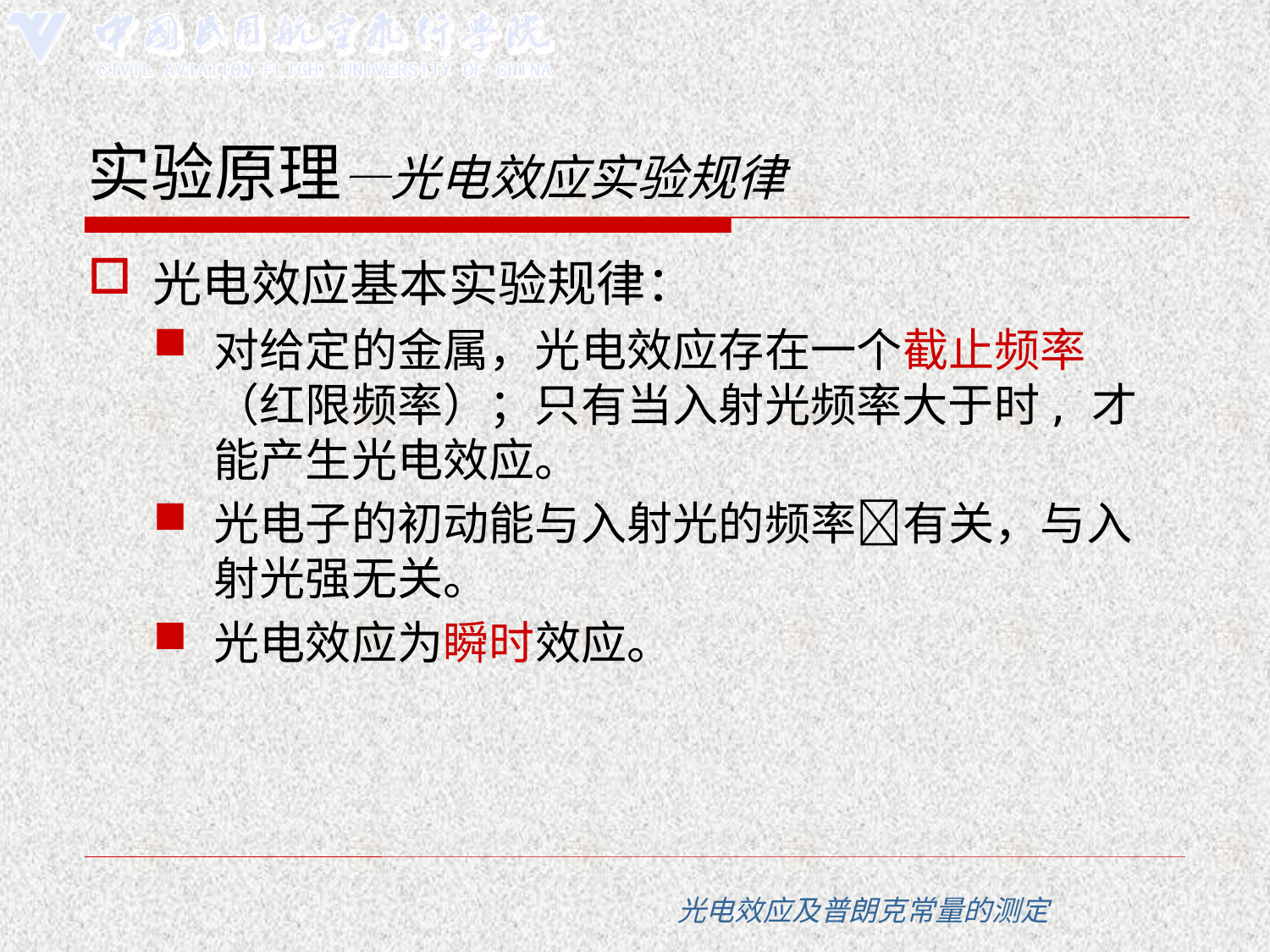

实验原理—光电效应实验规律
光电效应基本实验规律：
对给定的金属，光电效应存在一个截止频率（红限频率）；只有当入射光频率大于时, 才能产生光电效应。
光电子的初动能与入射光的频率ν有关，与入射光强无关。
光电效应为瞬时效应。